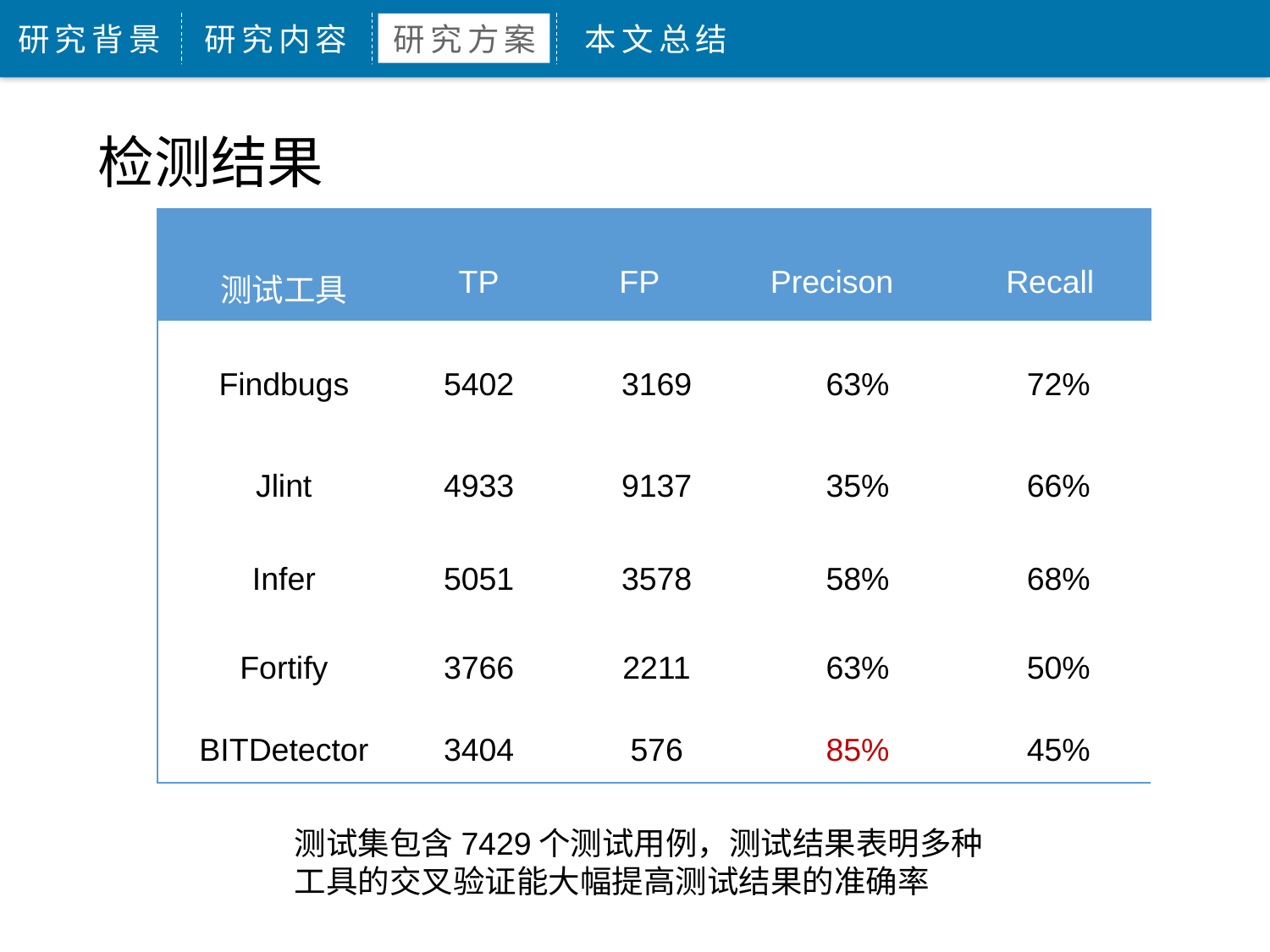

研究背景
研究内容
研究方案
本文总结

检测结果
| 测试工具 | TP | FP | Precison |  | Recall |  |
| --- | --- | --- | --- | --- | --- | --- |
| Findbugs | 5402 | 3169 |  | 63% |  | 72% |
| Jlint | 4933 | 9137 |  | 35% |  | 66% |
| Infer | 5051 | 3578 |  | 58% |  | 68% |
| Fortify | 3766 | 2211 |  | 63% |  | 50% |
| BITDetector | 3404 | 576 |  | 85% |  | 45% |
测试集包含7429个测试用例，测试结果表明多种工具的交叉验证能大幅提高测试结果的准确率